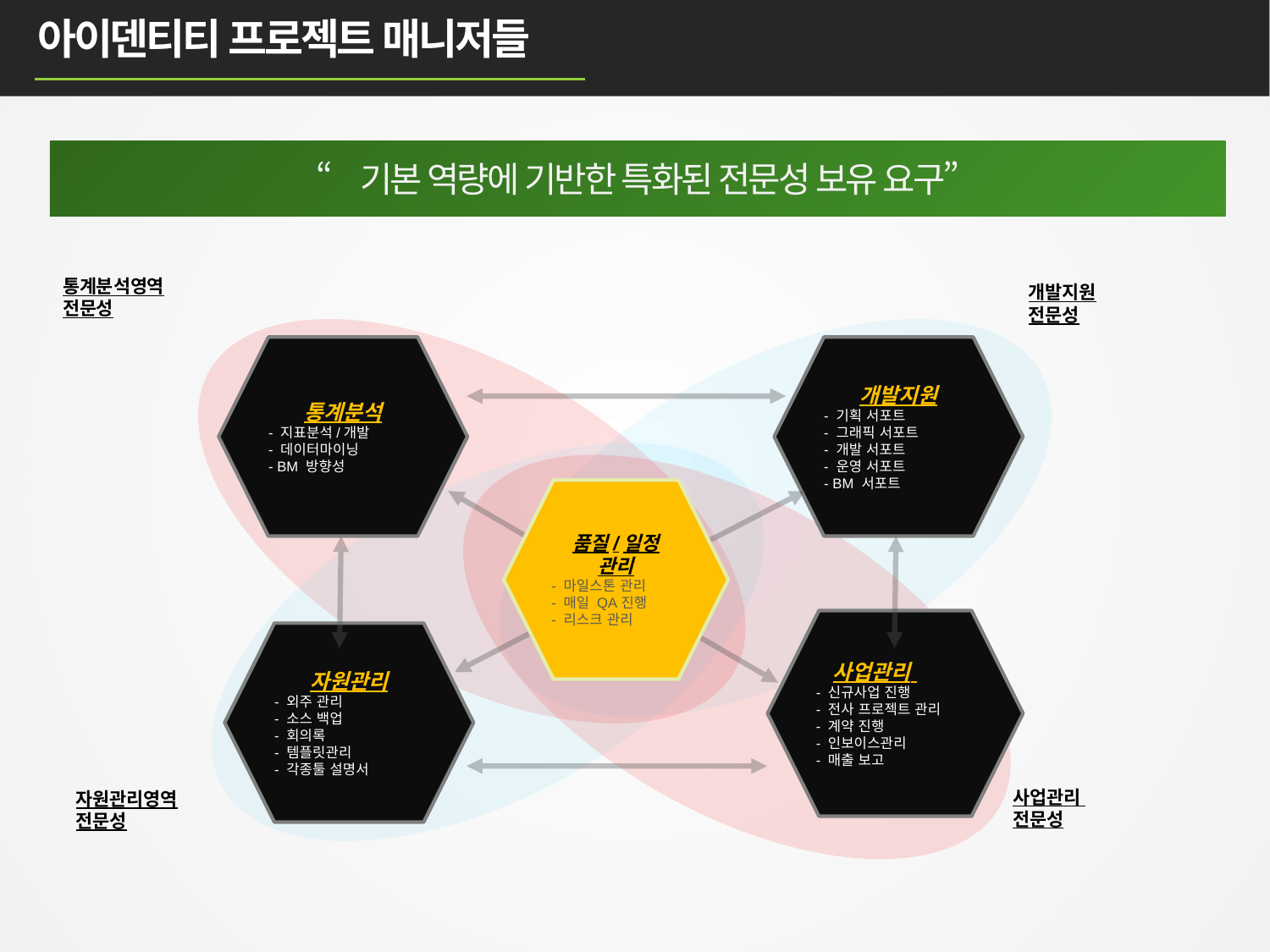

아이덴티티 프로젝트 매니저들
“기본 역량에 기반한 특화된 전문성 보유 요구”
통계분석영역
전문성
개발지원
전문성
통계분석
- 지표분석/개발
- 데이터마이닝
- BM 방향성
개발지원
- 기획 서포트
- 그래픽 서포트
- 개발 서포트
- 운영 서포트
- BM 서포트

품질/일정
관리
- 마일스톤 관리
- 매일 QA진행
- 리스크 관리

  사업관리
- 신규사업 진행
- 전사 프로젝트 관리
- 계약 진행
- 인보이스관리
- 매출 보고
자원관리
- 외주 관리
- 소스 백업
- 회의록
- 템플릿관리
- 각종툴 설명서
사업관리
전문성
자원관리영역
전문성